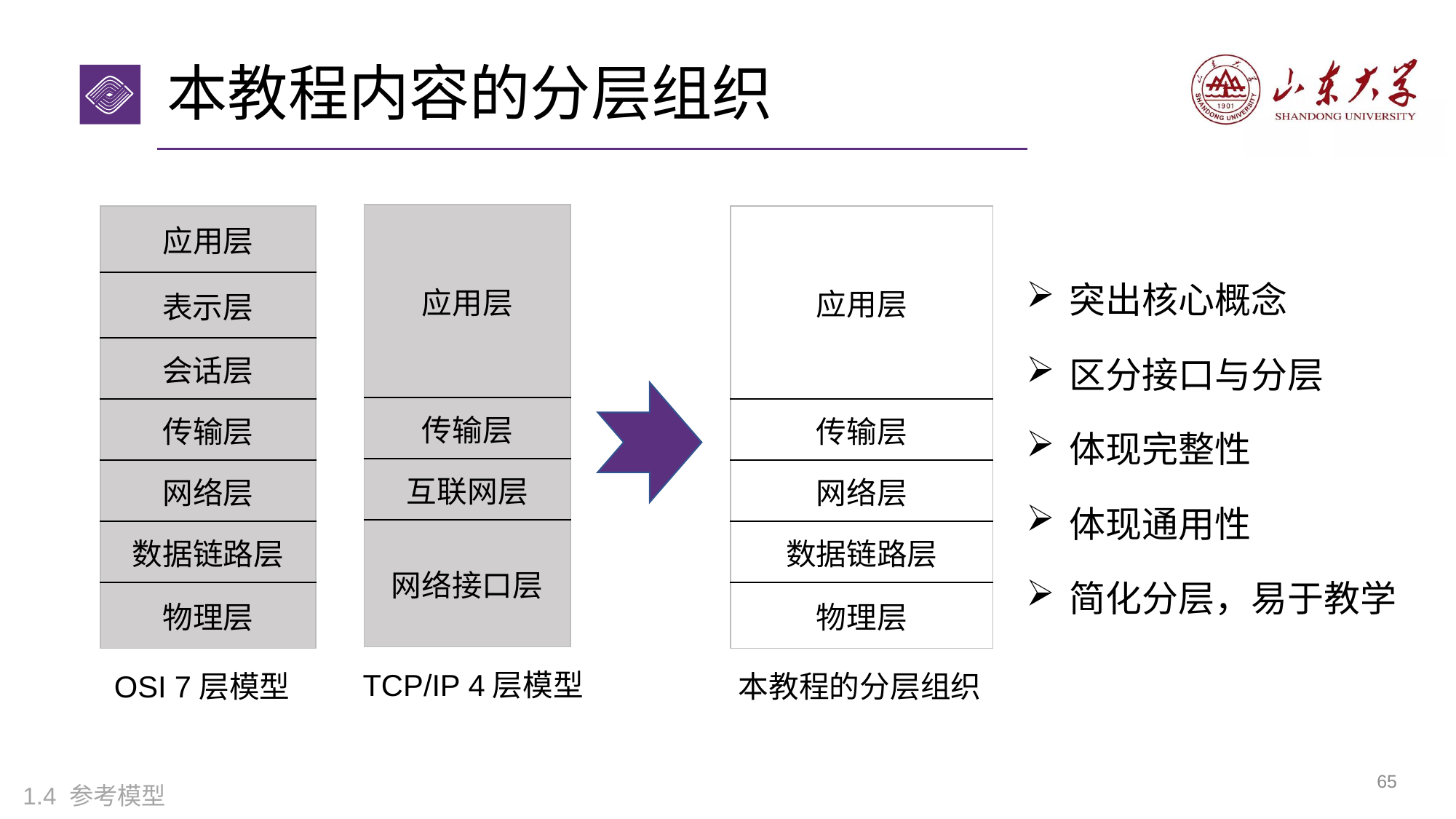

# 本教程内容的分层组织
| 应用层 |
| --- |
| 传输层 |
| 互联网层 |
| 网络接口层 |
| 应用层 |
| --- |
| 表示层 |
| 会话层 |
| 传输层 |
| 网络层 |
| 数据链路层 |
| 物理层 |
| 应用层 |
| --- |
| 传输层 |
| 网络层 |
| 数据链路层 |
| 物理层 |
突出核心概念
区分接口与分层
体现完整性
体现通用性
简化分层，易于教学

TCP/IP 4层模型
OSI 7层模型
本教程的分层组织
65
1.4 参考模型